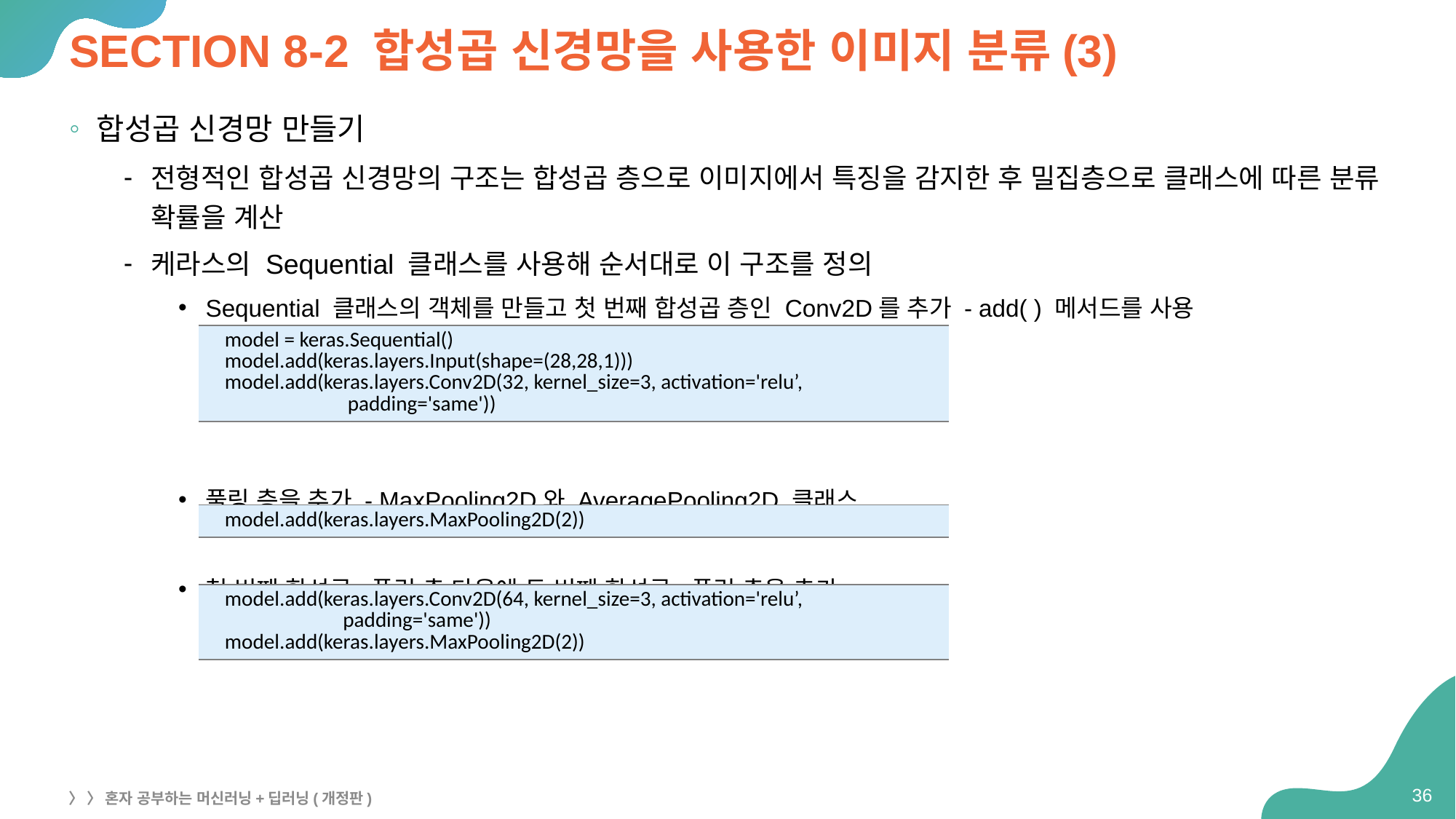

# SECTION 8-2 합성곱 신경망을 사용한 이미지 분류(3)
합성곱 신경망 만들기
전형적인 합성곱 신경망의 구조는 합성곱 층으로 이미지에서 특징을 감지한 후 밀집층으로 클래스에 따른 분류 확률을 계산
케라스의 Sequential 클래스를 사용해 순서대로 이 구조를 정의
Sequential 클래스의 객체를 만들고 첫 번째 합성곱 층인 Conv2D를 추가 - add( ) 메서드를 사용

풀링 층을 추가 - MaxPooling2D와 AveragePooling2D 클래스

첫 번째 합성곱-풀링 층 다음에 두 번째 합성곱-풀링 층을 추가
| model = keras.Sequential() model.add(keras.layers.Input(shape=(28,28,1))) model.add(keras.layers.Conv2D(32, kernel\_size=3, activation='relu’, padding='same')) |
| --- |
| model.add(keras.layers.MaxPooling2D(2)) |
| --- |
| model.add(keras.layers.Conv2D(64, kernel\_size=3, activation='relu’, padding='same')) model.add(keras.layers.MaxPooling2D(2)) |
| --- |
36
〉 〉 혼자 공부하는 머신러닝+딥러닝(개정판)